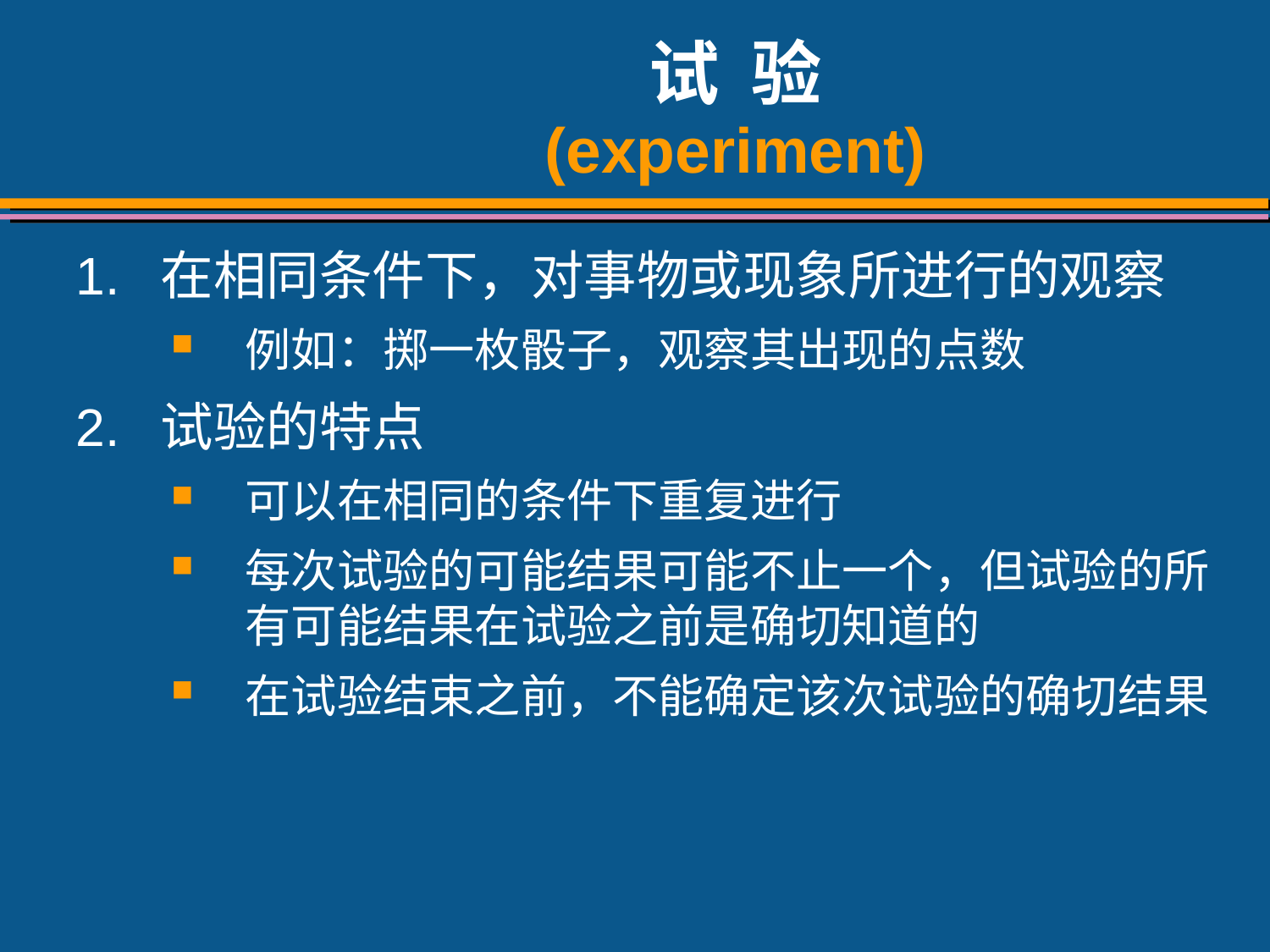

# 试  验 (experiment)
在相同条件下，对事物或现象所进行的观察
例如：掷一枚骰子，观察其出现的点数
试验的特点
可以在相同的条件下重复进行
每次试验的可能结果可能不止一个，但试验的所有可能结果在试验之前是确切知道的
在试验结束之前，不能确定该次试验的确切结果